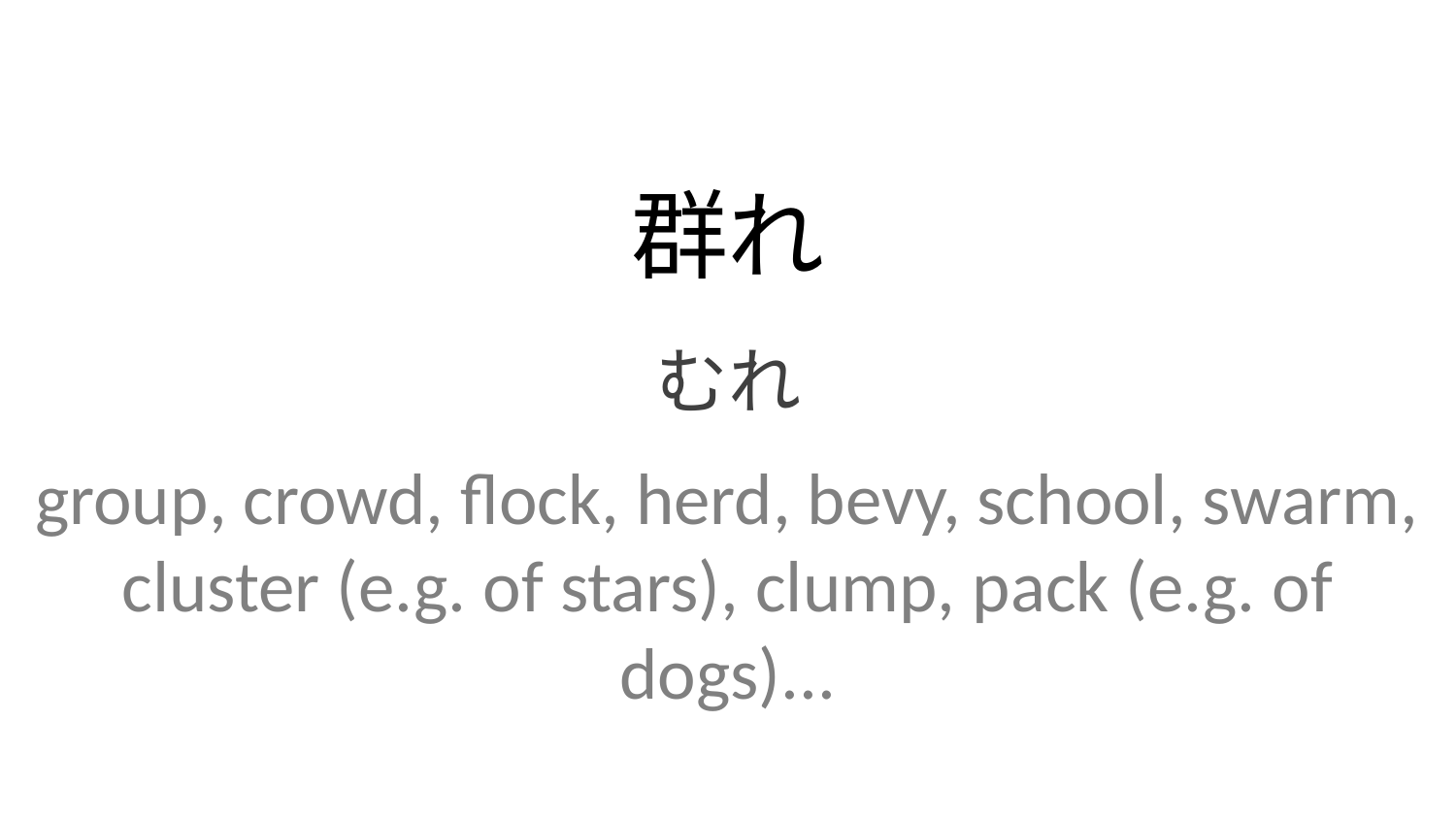

群れ

むれ
group, crowd, flock, herd, bevy, school, swarm, cluster (e.g. of stars), clump, pack (e.g. of dogs)...